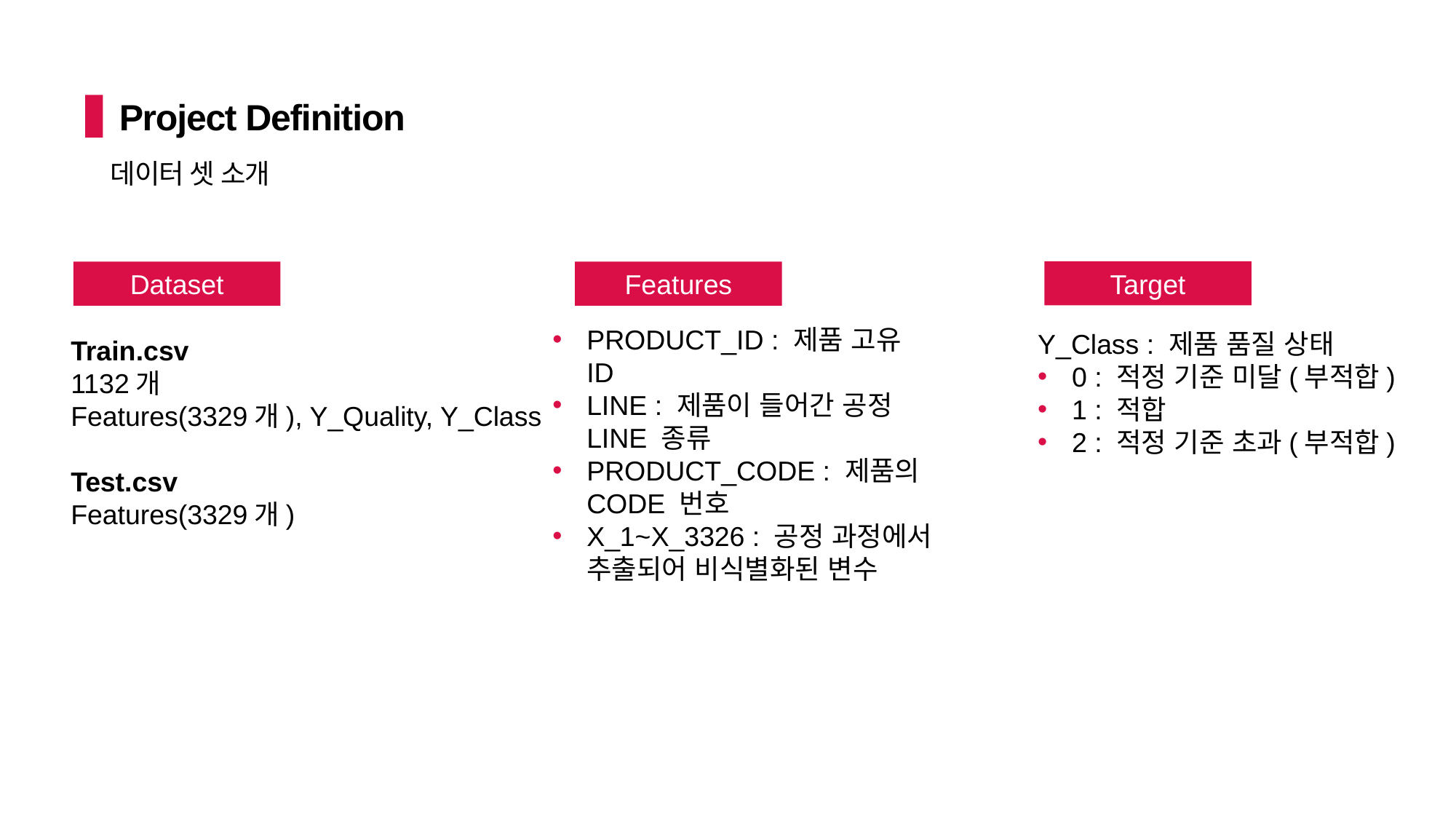

Project Definition

데이터 셋 소개
Target
Dataset
Features

PRODUCT_ID : 제품 고유 ID
LINE : 제품이 들어간 공정 LINE 종류
PRODUCT_CODE : 제품의 CODE 번호
X_1~X_3326 : 공정 과정에서 추출되어 비식별화된 변수

Y_Class : 제품 품질 상태
0 : 적정 기준 미달(부적합)
1 : 적합
2 : 적정 기준 초과(부적합)
Train.csv
1132개
Features(3329개), Y_Quality, Y_Class

Test.csv
Features(3329개)